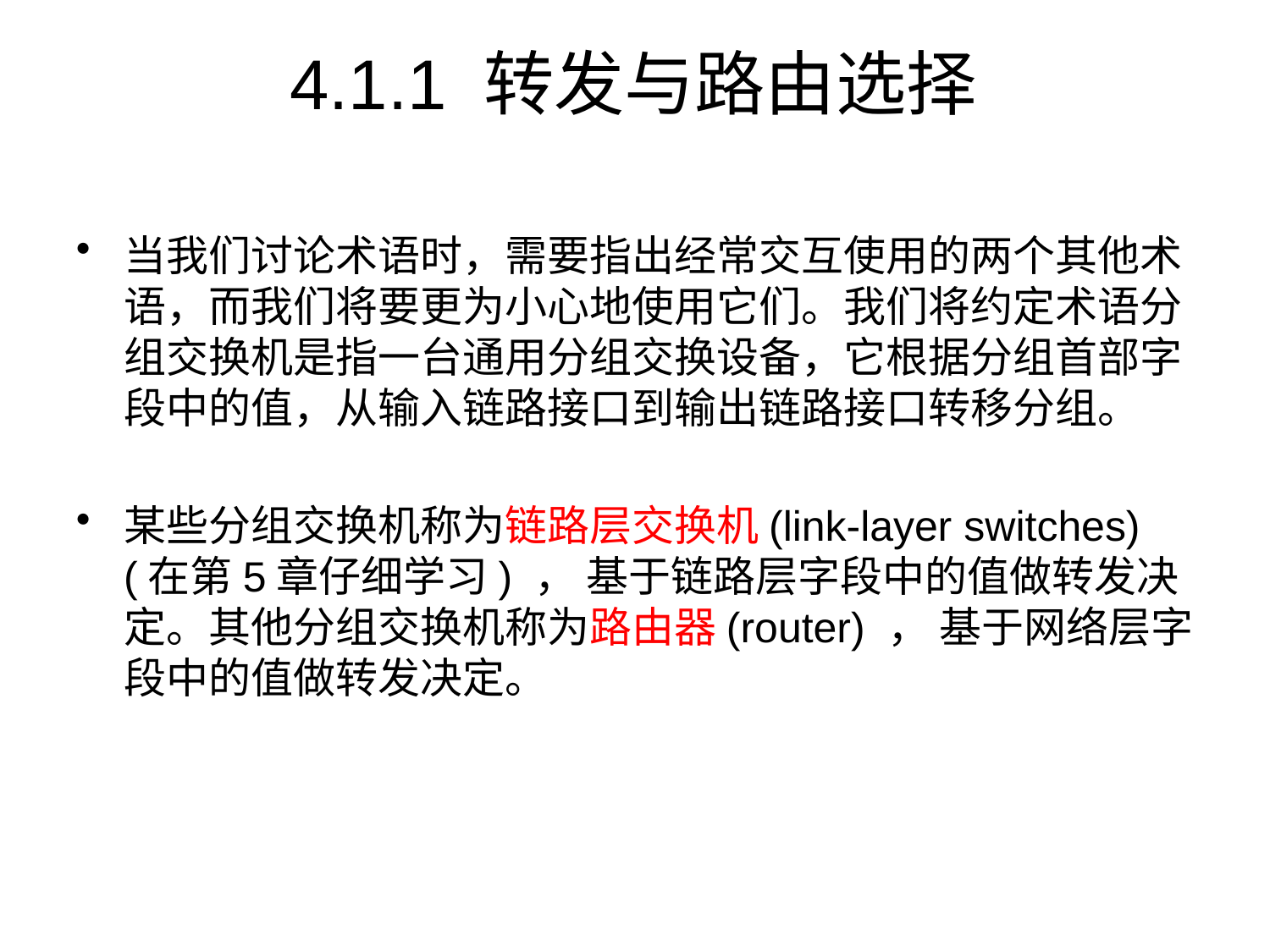

# 4.1.1 转发与路由选择
当我们讨论术语时，需要指出经常交互使用的两个其他术语，而我们将要更为小心地使用它们。我们将约定术语分组交换机是指一台通用分组交换设备，它根据分组首部字段中的值，从输入链路接口到输出链路接口转移分组。

某些分组交换机称为链路层交换机(link-layer switches) (在第5章仔细学习) ， 基于链路层字段中的值做转发决定。其他分组交换机称为路由器(router) ， 基于网络层字段中的值做转发决定。